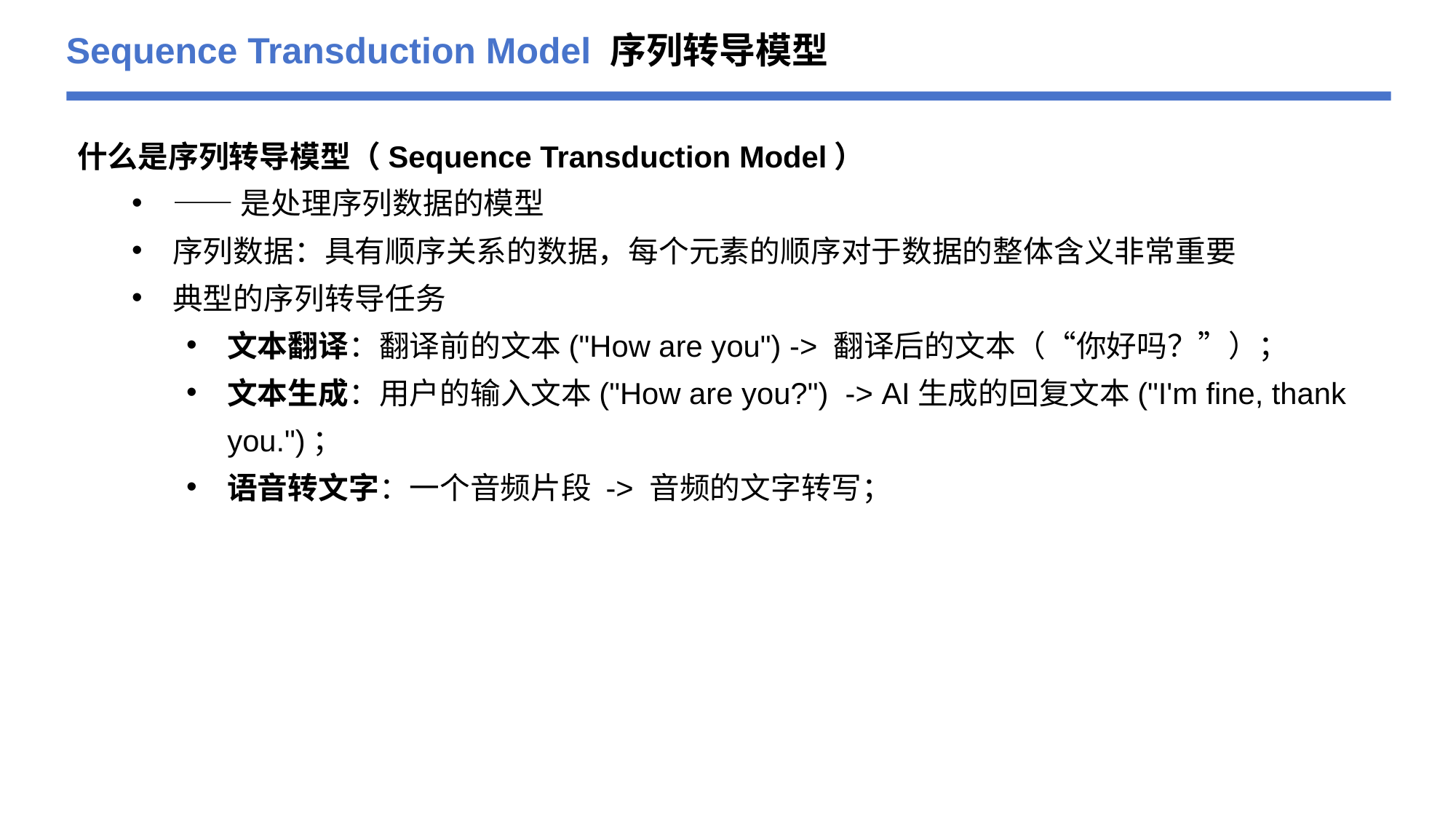

Sequence Transduction Model 序列转导模型

什么是序列转导模型（Sequence Transduction Model）
——是处理序列数据的模型
序列数据：具有顺序关系的数据，每个元素的顺序对于数据的整体含义非常重要
典型的序列转导任务
文本翻译：翻译前的文本("How are you") -> 翻译后的文本（“你好吗？”）；
文本生成：用户的输入文本("How are you?")  -> AI生成的回复文本("I'm fine, thank you.")；
语音转文字：一个音频片段 -> 音频的文字转写；